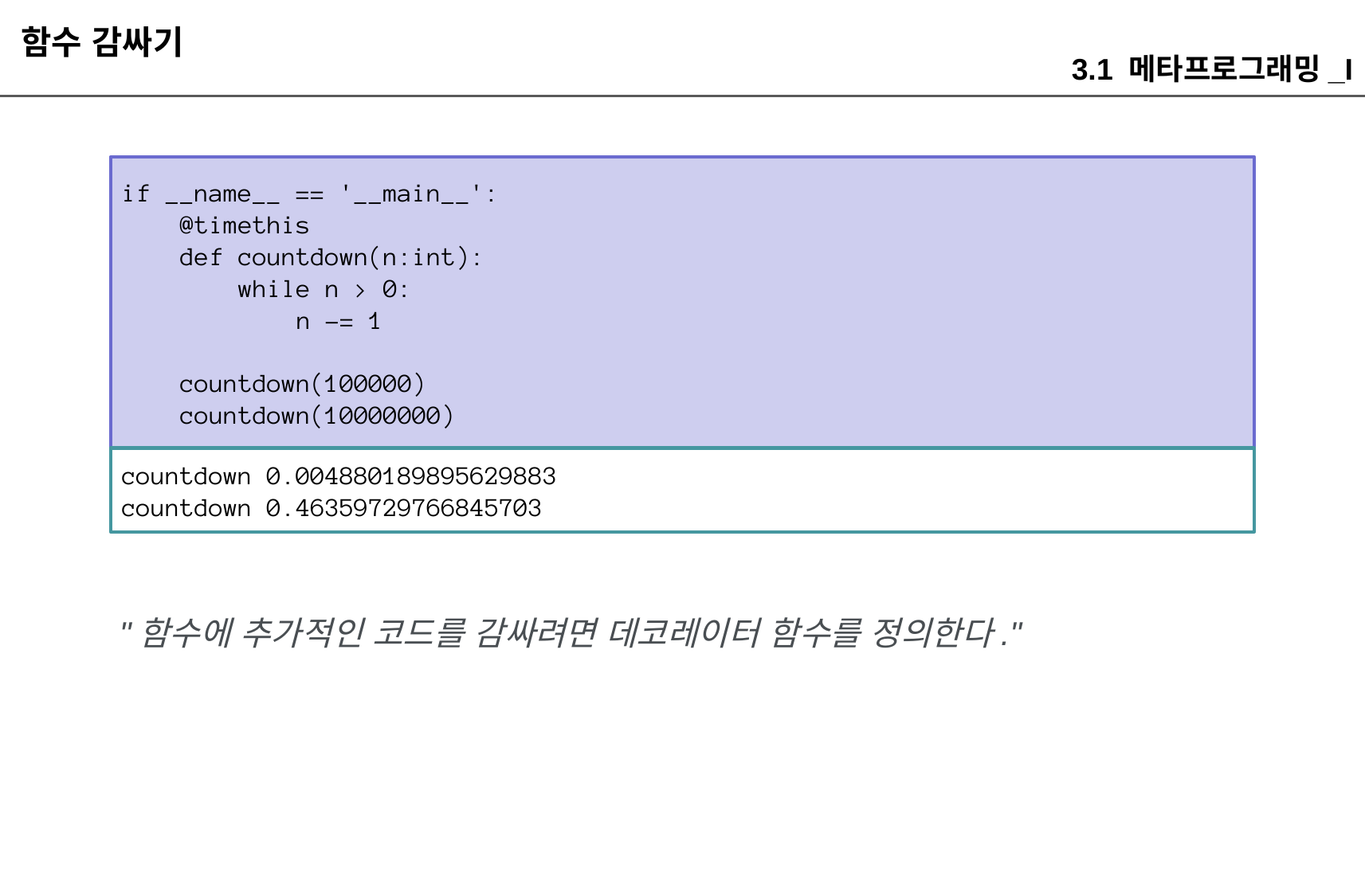

함수 감싸기
3.1 메타프로그래밍_I
if __name__ == '__main__':
    @timethis
    def countdown(n:int):
        while n > 0:
            n -= 1

    countdown(100000)
    countdown(10000000)
countdown 0.004880189895629883
countdown 0.46359729766845703
"함수에 추가적인 코드를 감싸려면 데코레이터 함수를 정의한다."